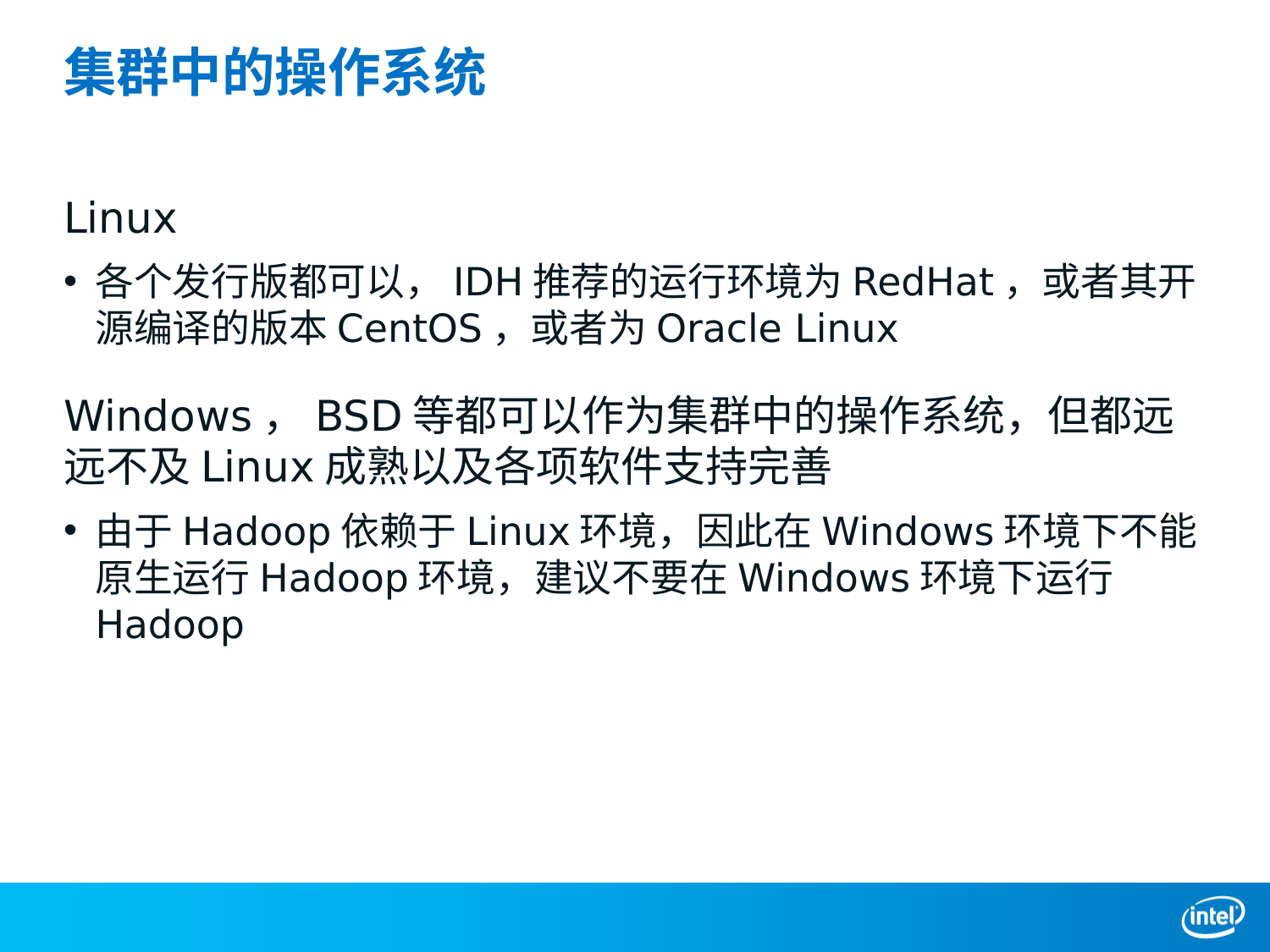

# 集群中的操作系统
Linux
各个发行版都可以，IDH推荐的运行环境为RedHat，或者其开源编译的版本CentOS，或者为Oracle Linux
Windows，BSD等都可以作为集群中的操作系统，但都远远不及Linux成熟以及各项软件支持完善
由于Hadoop依赖于Linux环境，因此在Windows环境下不能原生运行Hadoop环境，建议不要在Windows环境下运行Hadoop